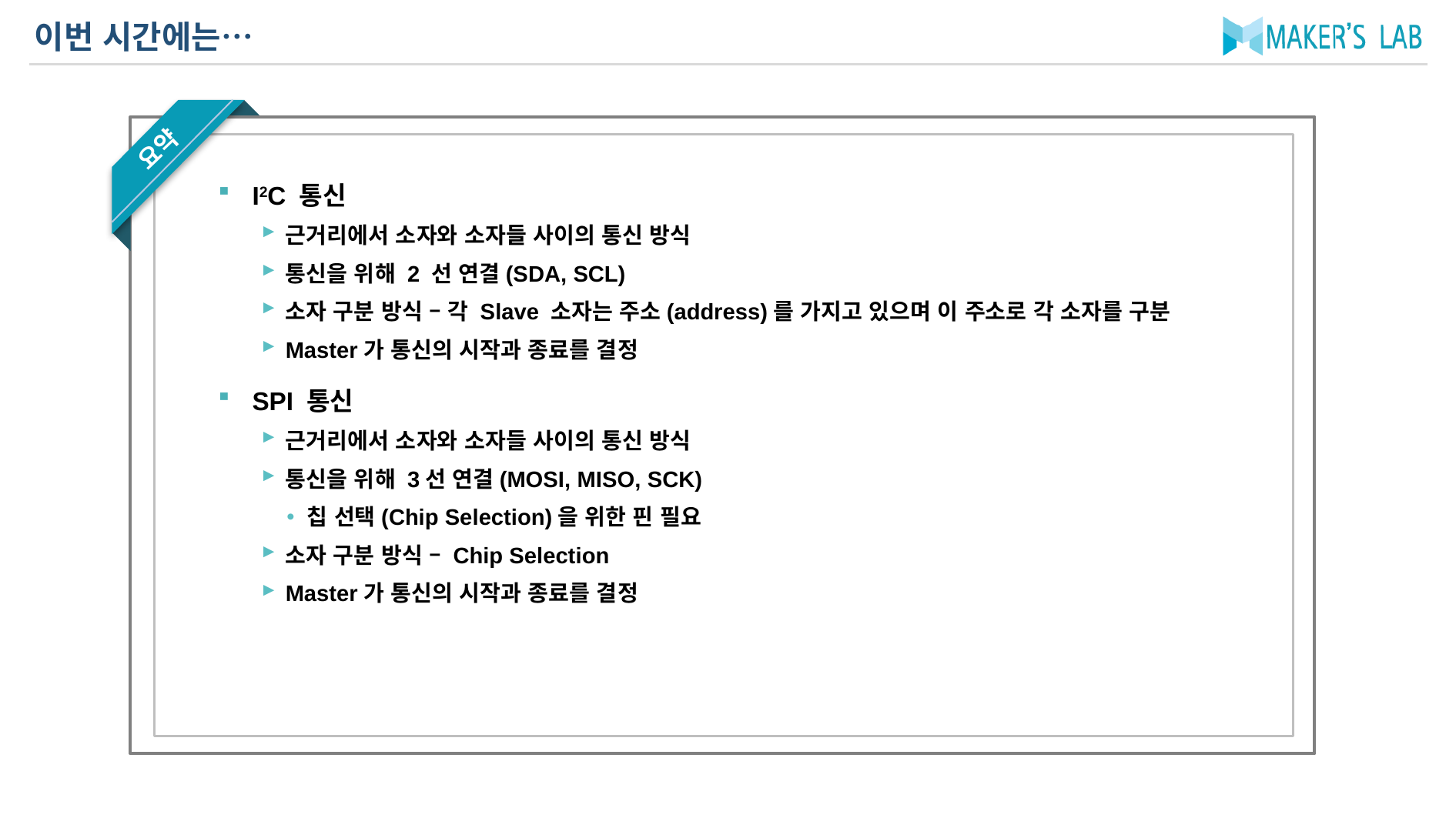

# 이번 시간에는…
I2C 통신
근거리에서 소자와 소자들 사이의 통신 방식
통신을 위해 2 선 연결(SDA, SCL)
소자 구분 방식 – 각 Slave 소자는 주소(address)를 가지고 있으며 이 주소로 각 소자를 구분
Master가 통신의 시작과 종료를 결정
SPI 통신
근거리에서 소자와 소자들 사이의 통신 방식
통신을 위해 3선 연결(MOSI, MISO, SCK)
칩 선택(Chip Selection)을 위한 핀 필요
소자 구분 방식 – Chip Selection
Master가 통신의 시작과 종료를 결정